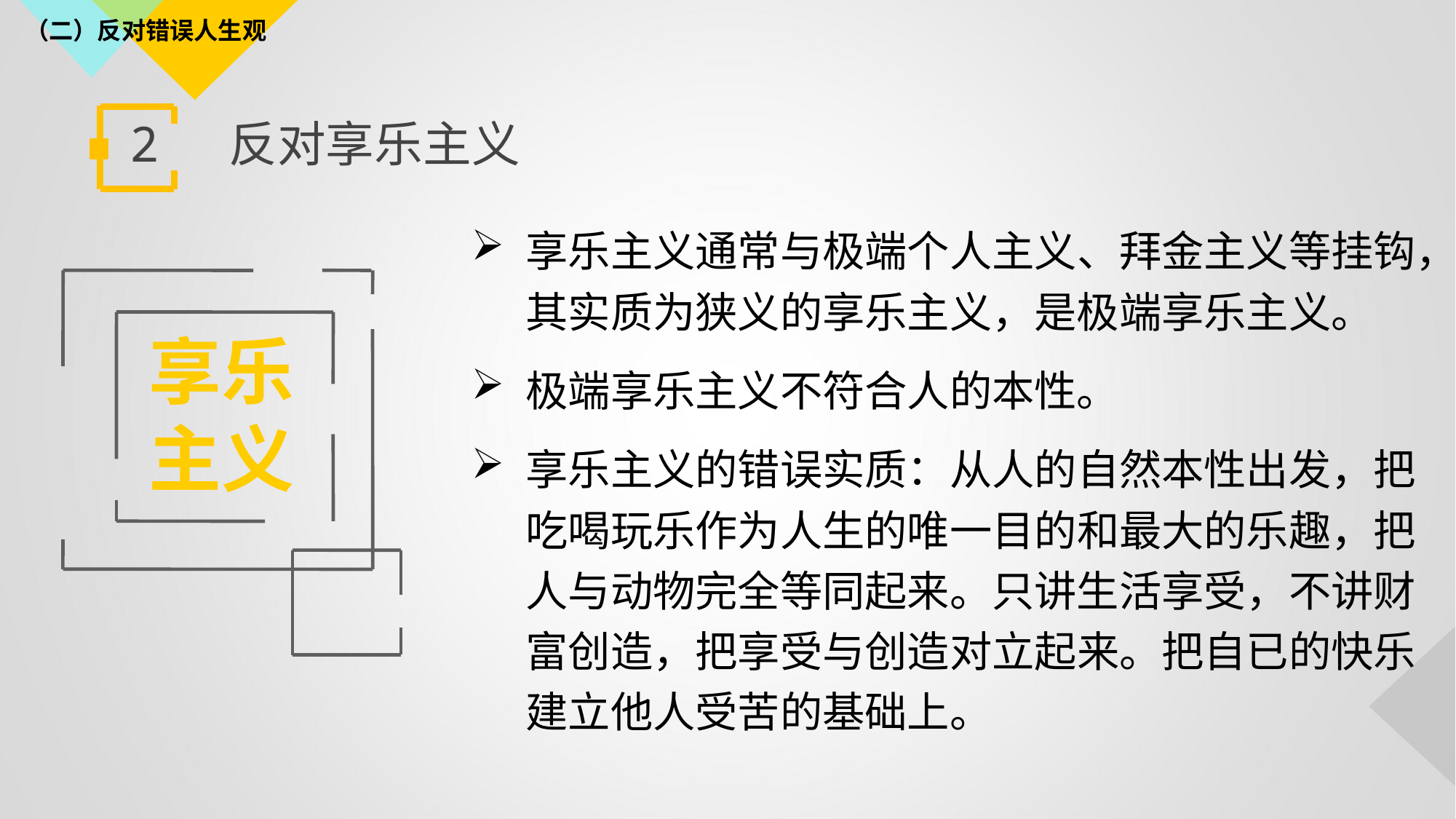

（二）反对错误人生观
# 2  反对享乐主义

享乐主义通常与极端个人主义、拜金主义等挂钩，其实质为狭义的享乐主义，是极端享乐主义。
极端享乐主义不符合人的本性。
享乐主义的错误实质：从人的自然本性出发，把吃喝玩乐作为人生的唯一目的和最大的乐趣，把人与动物完全等同起来。只讲生活享受，不讲财富创造，把享受与创造对立起来。把自已的快乐建立他人受苦的基础上。

享乐主义
21